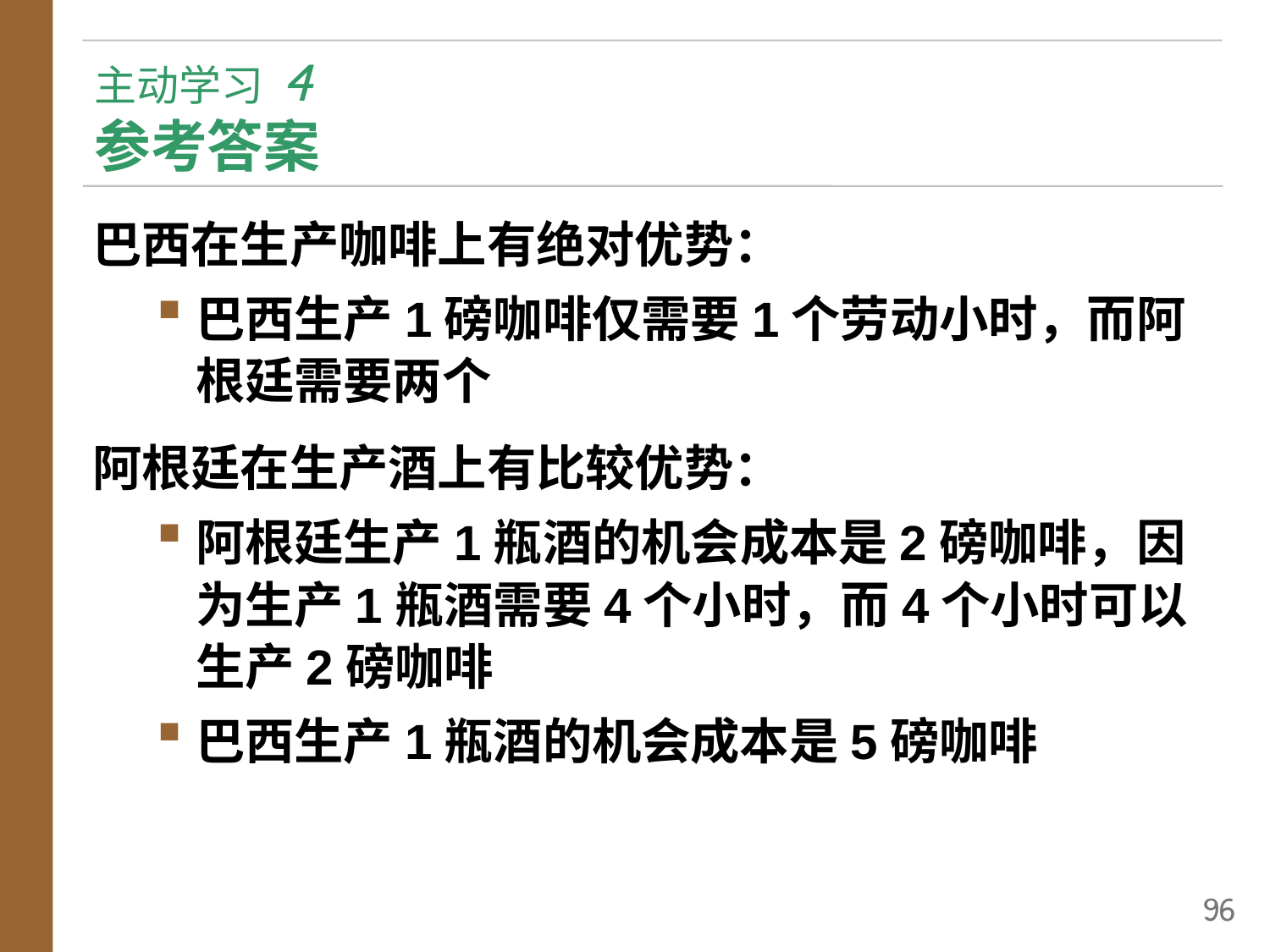

# 主动学习 4 参考答案
巴西在生产咖啡上有绝对优势：
巴西生产1磅咖啡仅需要1个劳动小时，而阿根廷需要两个
阿根廷在生产酒上有比较优势：
阿根廷生产1瓶酒的机会成本是2磅咖啡，因为生产1瓶酒需要4个小时，而4个小时可以生产2磅咖啡
巴西生产1瓶酒的机会成本是5磅咖啡
96